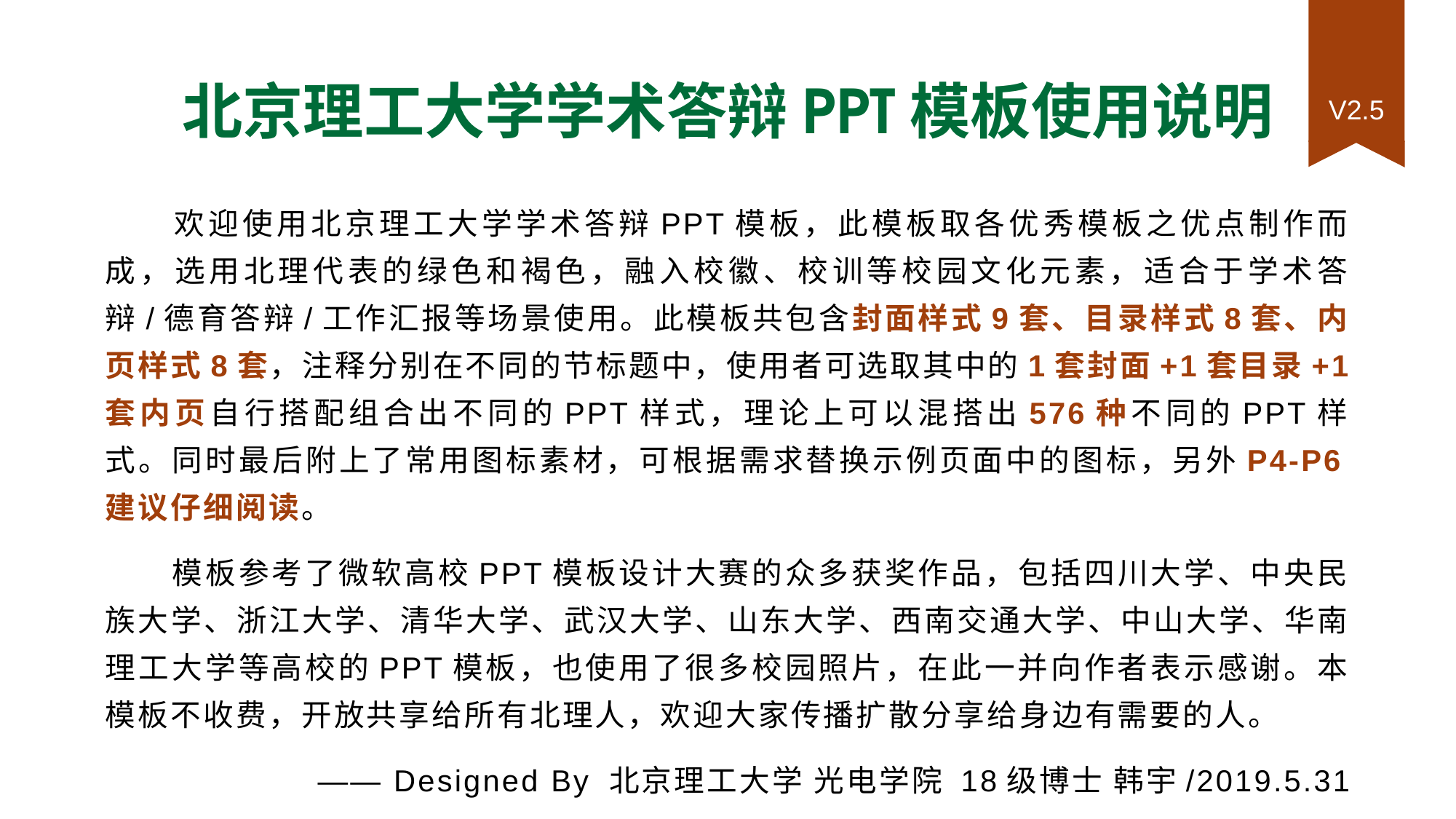

V2.5

北京理工大学学术答辩PPT模板使用说明
　　欢迎使用北京理工大学学术答辩PPT模板，此模板取各优秀模板之优点制作而成，选用北理代表的绿色和褐色，融入校徽、校训等校园文化元素，适合于学术答辩/德育答辩/工作汇报等场景使用。此模板共包含封面样式9套、目录样式8套、内页样式8套，注释分别在不同的节标题中，使用者可选取其中的1套封面+1套目录+1套内页自行搭配组合出不同的PPT样式，理论上可以混搭出576种不同的PPT样式。同时最后附上了常用图标素材，可根据需求替换示例页面中的图标，另外P4-P6建议仔细阅读。
　　模板参考了微软高校PPT模板设计大赛的众多获奖作品，包括四川大学、中央民族大学、浙江大学、清华大学、武汉大学、山东大学、西南交通大学、中山大学、华南理工大学等高校的PPT模板，也使用了很多校园照片，在此一并向作者表示感谢。本模板不收费，开放共享给所有北理人，欢迎大家传播扩散分享给身边有需要的人。
—— Designed By 北京理工大学 光电学院 18级博士 韩宇/2019.5.31